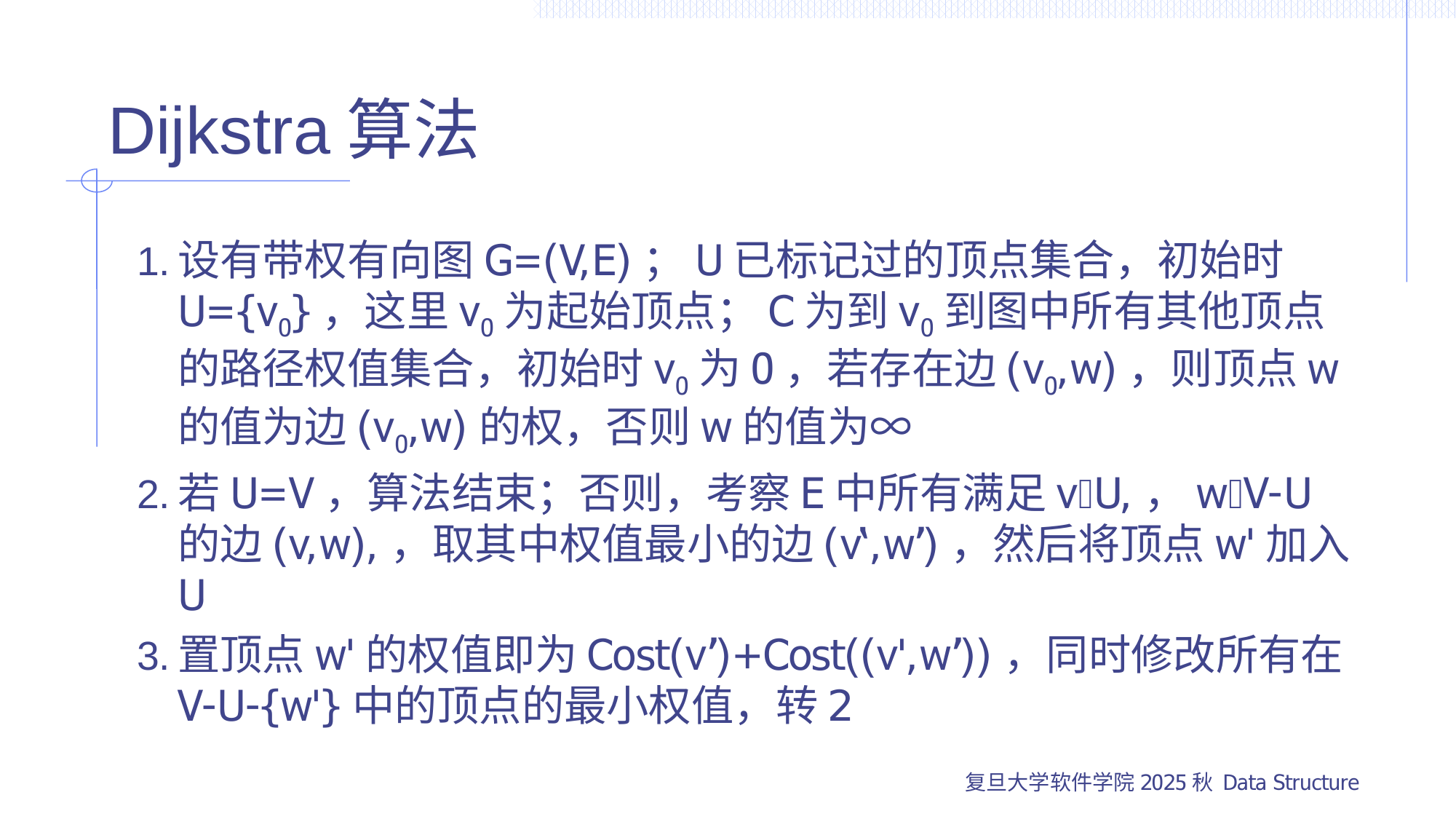

# Dijkstra算法
设有带权有向图G=(V,E)；U已标记过的顶点集合，初始时U={v0}，这里v0为起始顶点；C为到v0到图中所有其他顶点的路径权值集合，初始时v0为0，若存在边(v0,w)，则顶点w的值为边(v0,w)的权，否则w的值为∞
若U=V，算法结束；否则，考察E中所有满足v∈U,，w∈V-U的边(v,w),，取其中权值最小的边(v‘,w’)，然后将顶点w'加入U
置顶点w'的权值即为Cost(v’)+Cost((v',w’))，同时修改所有在V-U-{w'}中的顶点的最小权值，转2